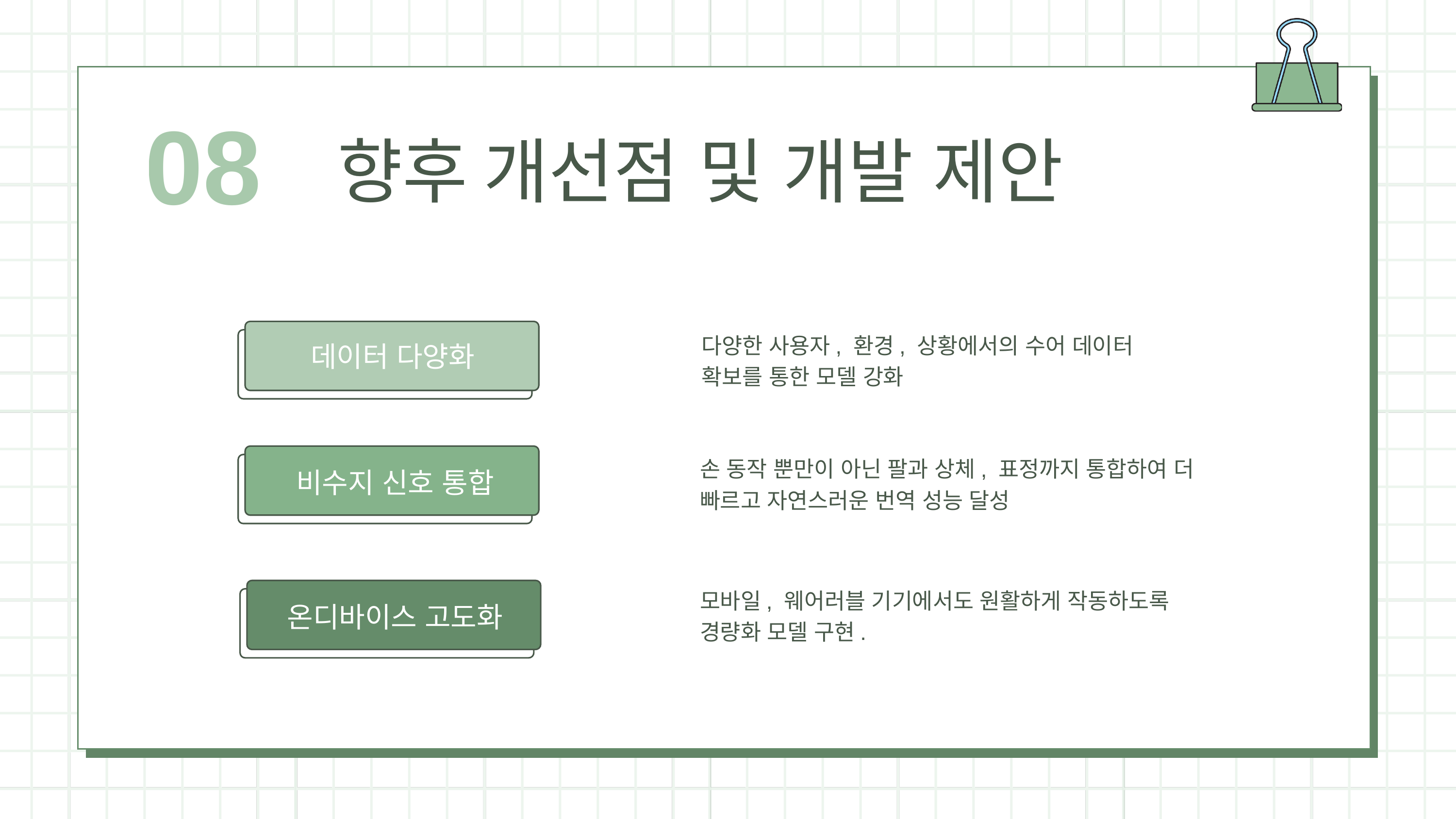

08
향후 개선점 및 개발 제안

다양한 사용자, 환경, 상황에서의 수어 데이터 확보를 통한 모델 강화
데이터 다양화

손 동작 뿐만이 아닌 팔과 상체, 표정까지 통합하여 더 빠르고 자연스러운 번역 성능 달성

비수지 신호 통합

모바일, 웨어러블 기기에서도 원활하게 작동하도록 경량화 모델 구현.
온디바이스 고도화